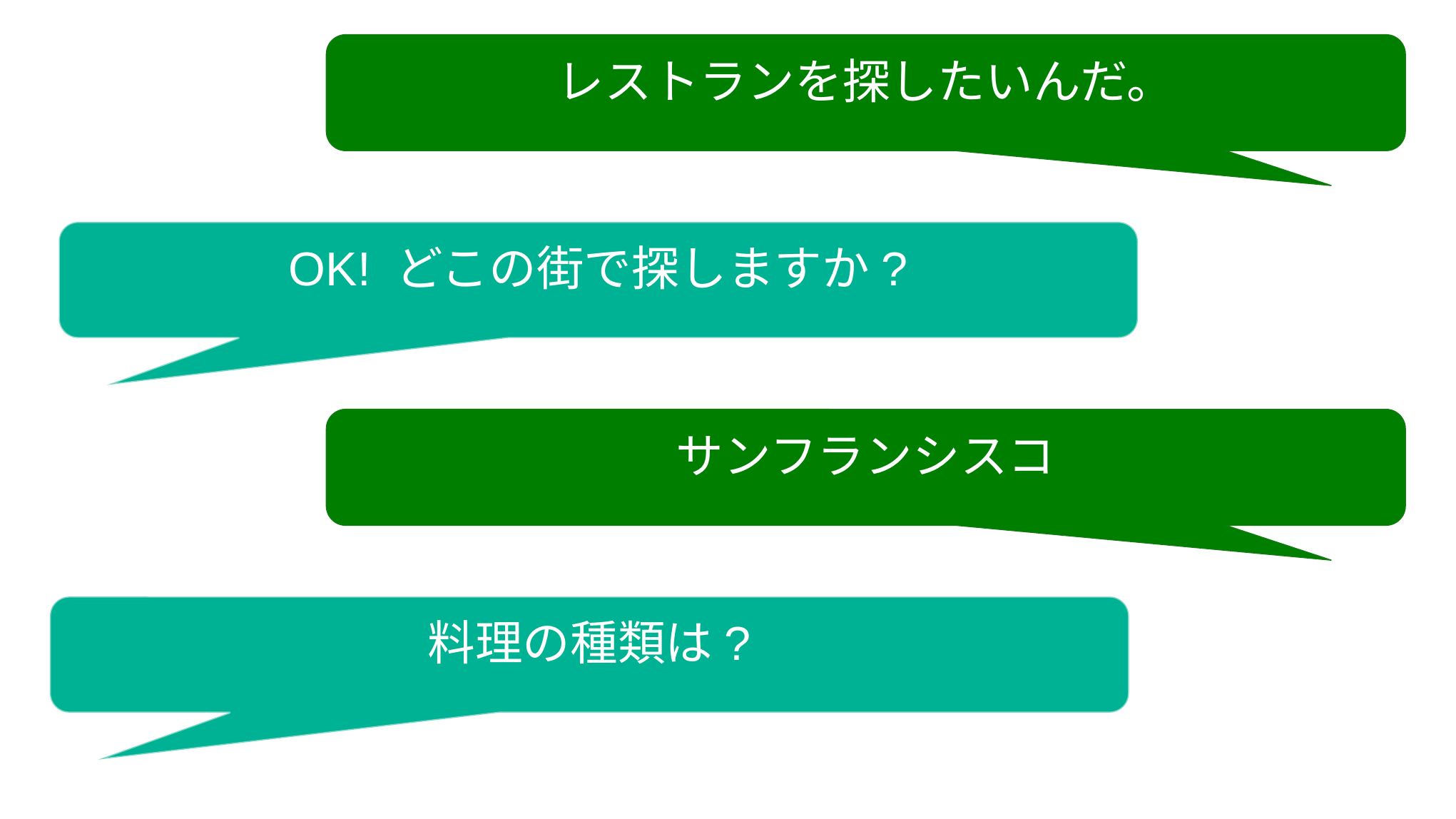

レストランを探したいんだ。
OK! どこの街で探しますか?
サンフランシスコ
料理の種類は?